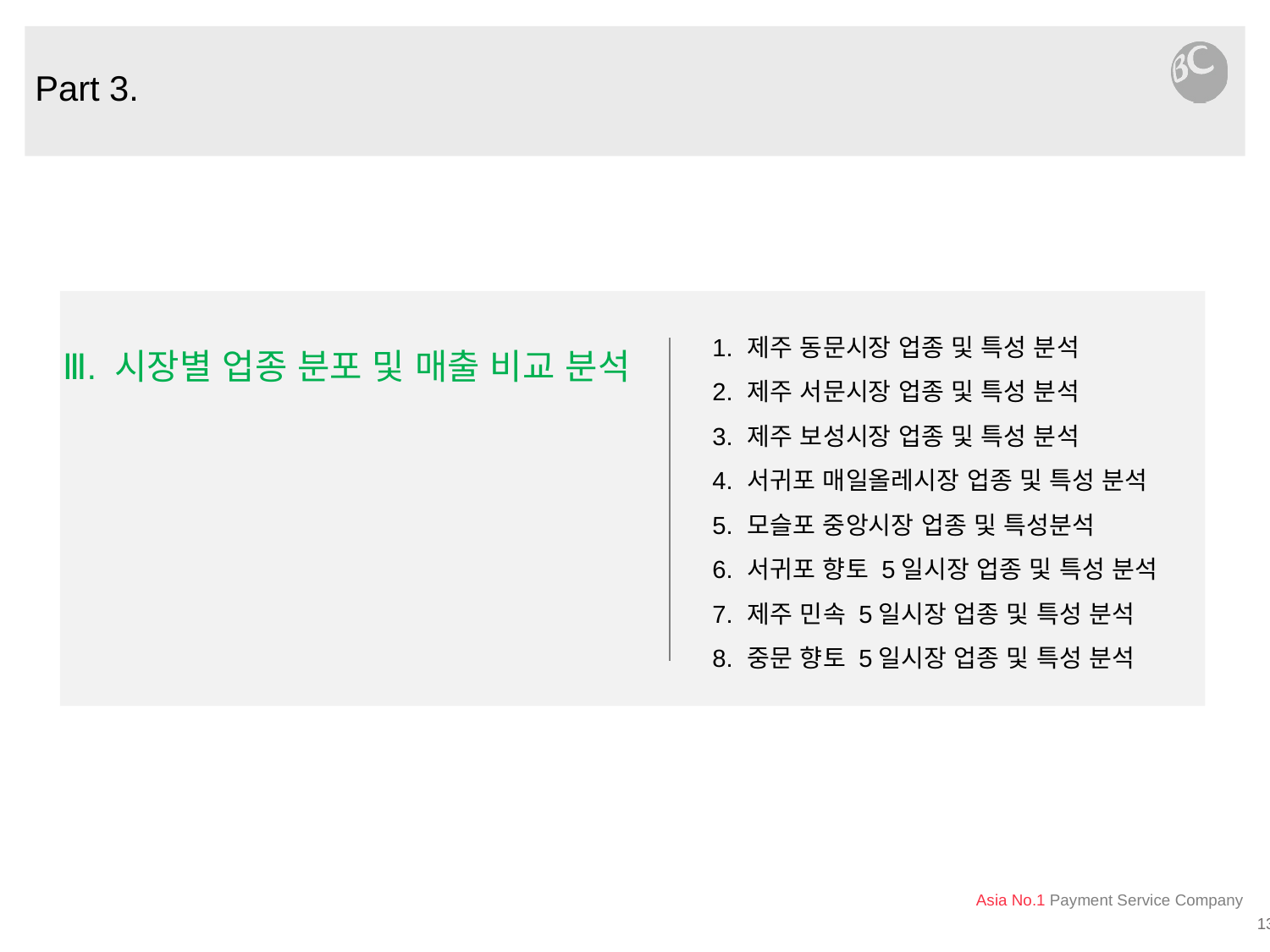

Part 3.

제주 동문시장 업종 및 특성 분석
제주 서문시장 업종 및 특성 분석
제주 보성시장 업종 및 특성 분석
서귀포 매일올레시장 업종 및 특성 분석
모슬포 중앙시장 업종 및 특성분석
서귀포 향토 5일시장 업종 및 특성 분석
제주 민속 5일시장 업종 및 특성 분석
중문 향토 5일시장 업종 및 특성 분석
Ⅲ. 시장별 업종 분포 및 매출 비교 분석